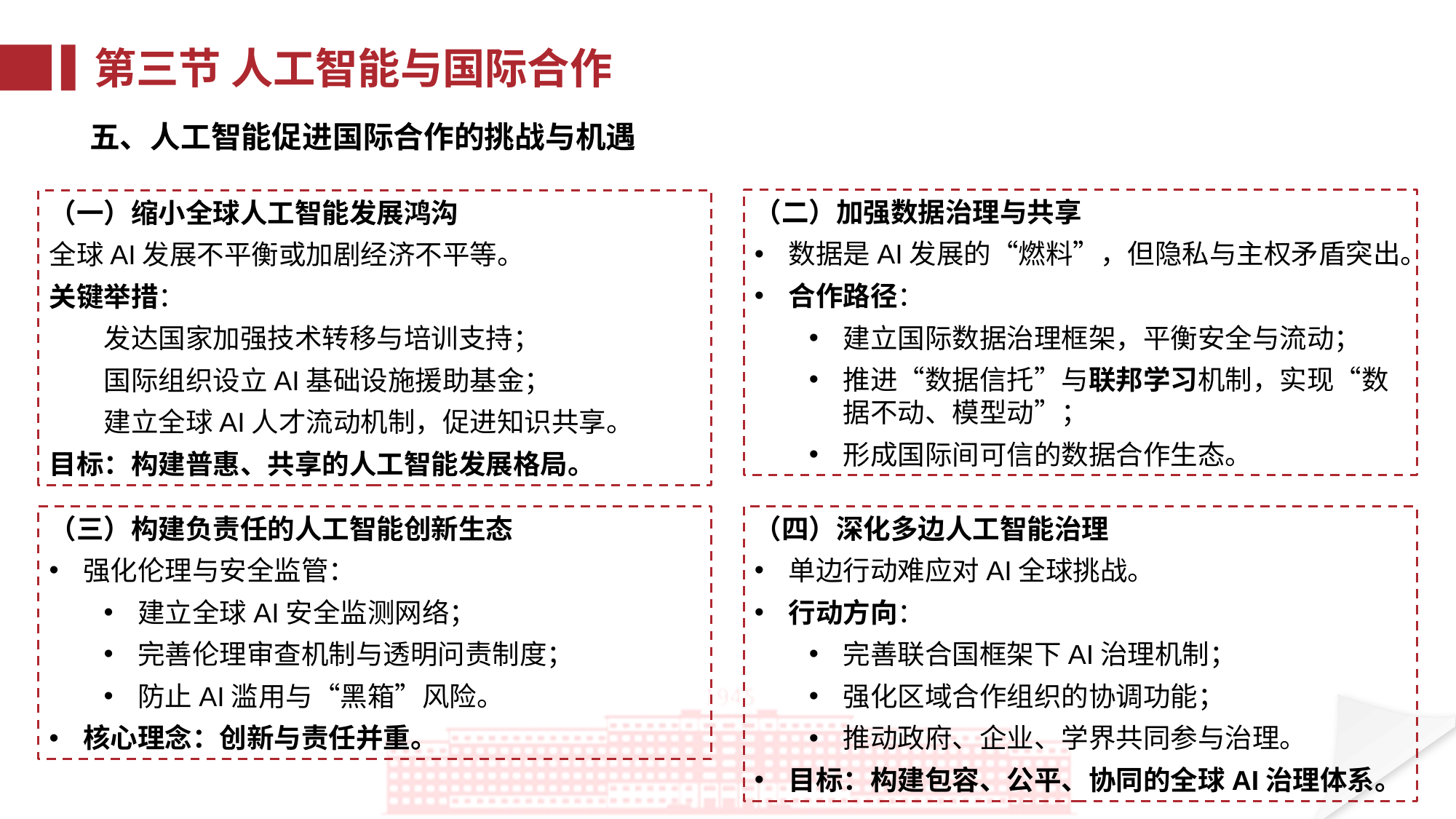

第三节 人工智能与国际合作

五、人工智能促进国际合作的挑战与机遇
（二）加强数据治理与共享
数据是AI发展的“燃料”，但隐私与主权矛盾突出。
合作路径：
建立国际数据治理框架，平衡安全与流动；
推进“数据信托”与联邦学习机制，实现“数据不动、模型动”；
形成国际间可信的数据合作生态。
（一）缩小全球人工智能发展鸿沟
全球AI发展不平衡或加剧经济不平等。
关键举措：
发达国家加强技术转移与培训支持；
国际组织设立AI基础设施援助基金；
建立全球AI人才流动机制，促进知识共享。
目标：构建普惠、共享的人工智能发展格局。
（三）构建负责任的人工智能创新生态
强化伦理与安全监管：
建立全球AI安全监测网络；
完善伦理审查机制与透明问责制度；
防止AI滥用与“黑箱”风险。
核心理念：创新与责任并重。
（四）深化多边人工智能治理
单边行动难应对AI全球挑战。
行动方向：
完善联合国框架下AI治理机制；
强化区域合作组织的协调功能；
推动政府、企业、学界共同参与治理。
目标：构建包容、公平、协同的全球AI治理体系。